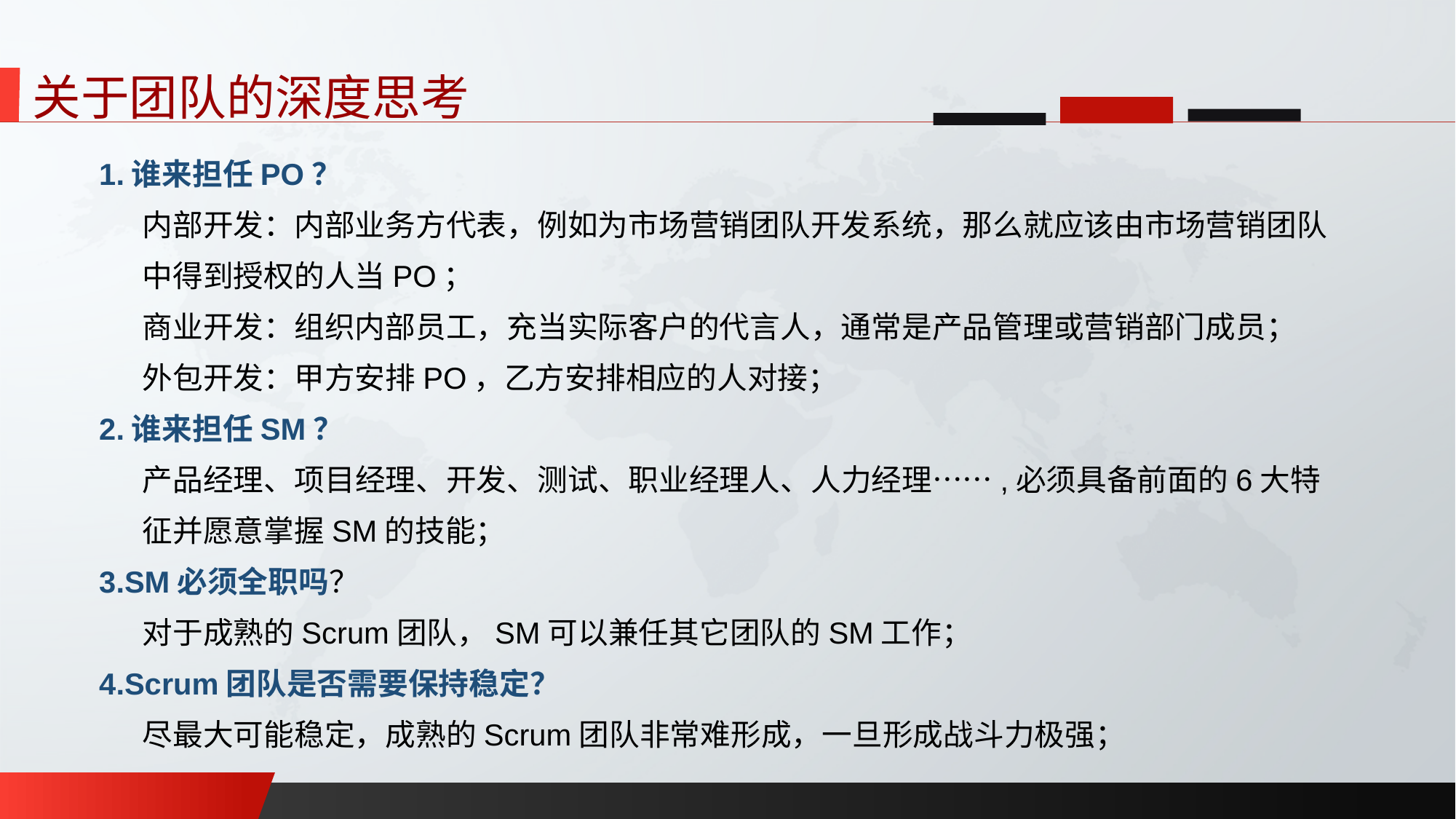

关于团队的深度思考

1.谁来担任PO？
	内部开发：内部业务方代表，例如为市场营销团队开发系统，那么就应该由市场营销团队中得到授权的人当PO；
	商业开发：组织内部员工，充当实际客户的代言人，通常是产品管理或营销部门成员；
	外包开发：甲方安排PO，乙方安排相应的人对接；
2.谁来担任SM？
	产品经理、项目经理、开发、测试、职业经理人、人力经理……,必须具备前面的6大特征并愿意掌握SM的技能；
3.SM必须全职吗？
	对于成熟的Scrum团队，SM可以兼任其它团队的SM工作；
4.Scrum团队是否需要保持稳定？
	尽最大可能稳定，成熟的Scrum团队非常难形成，一旦形成战斗力极强；